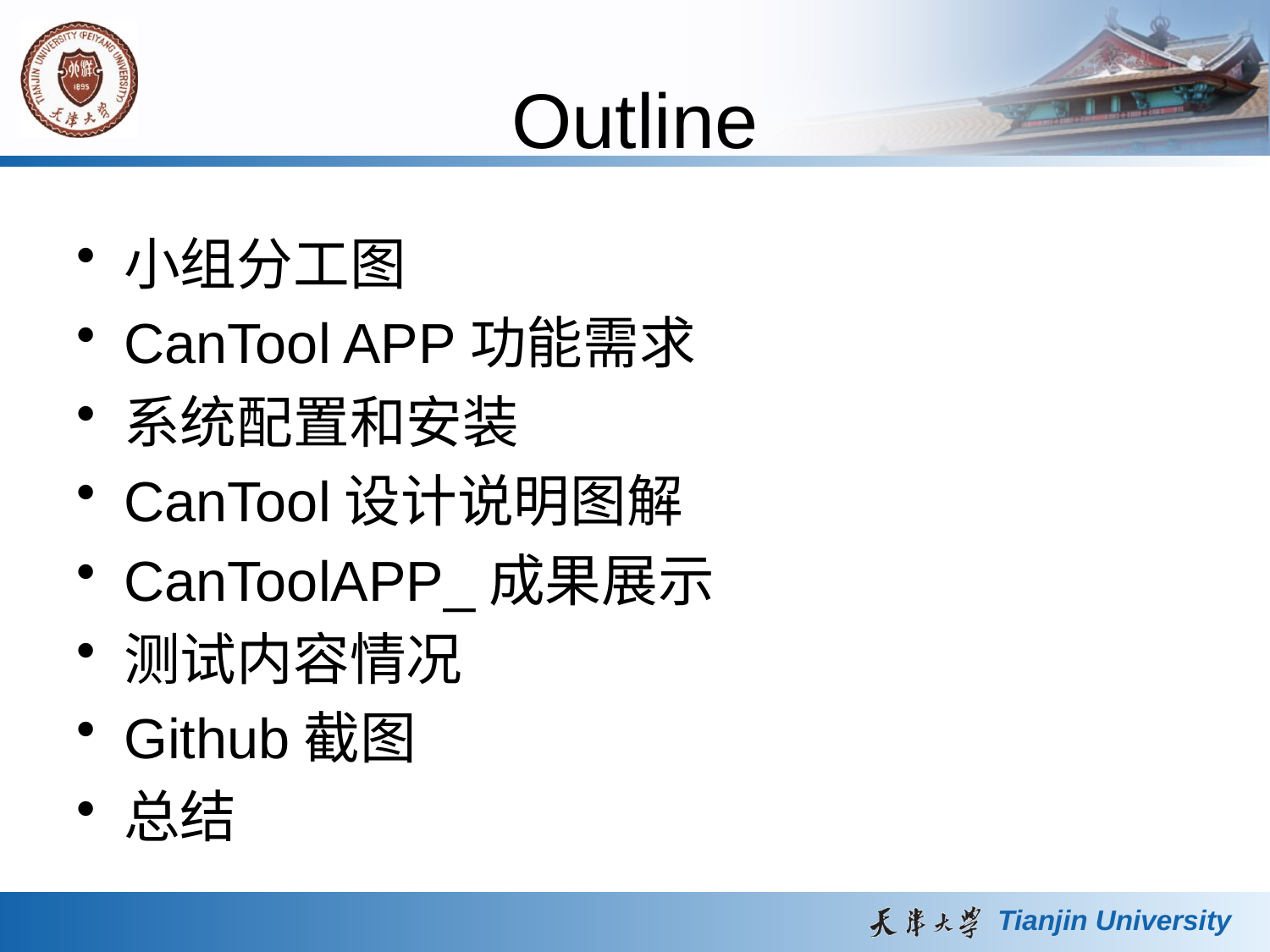

# Outline
小组分工图
CanTool APP功能需求
系统配置和安装
CanTool设计说明图解
CanToolAPP_成果展示
测试内容情况
Github截图
总结

2